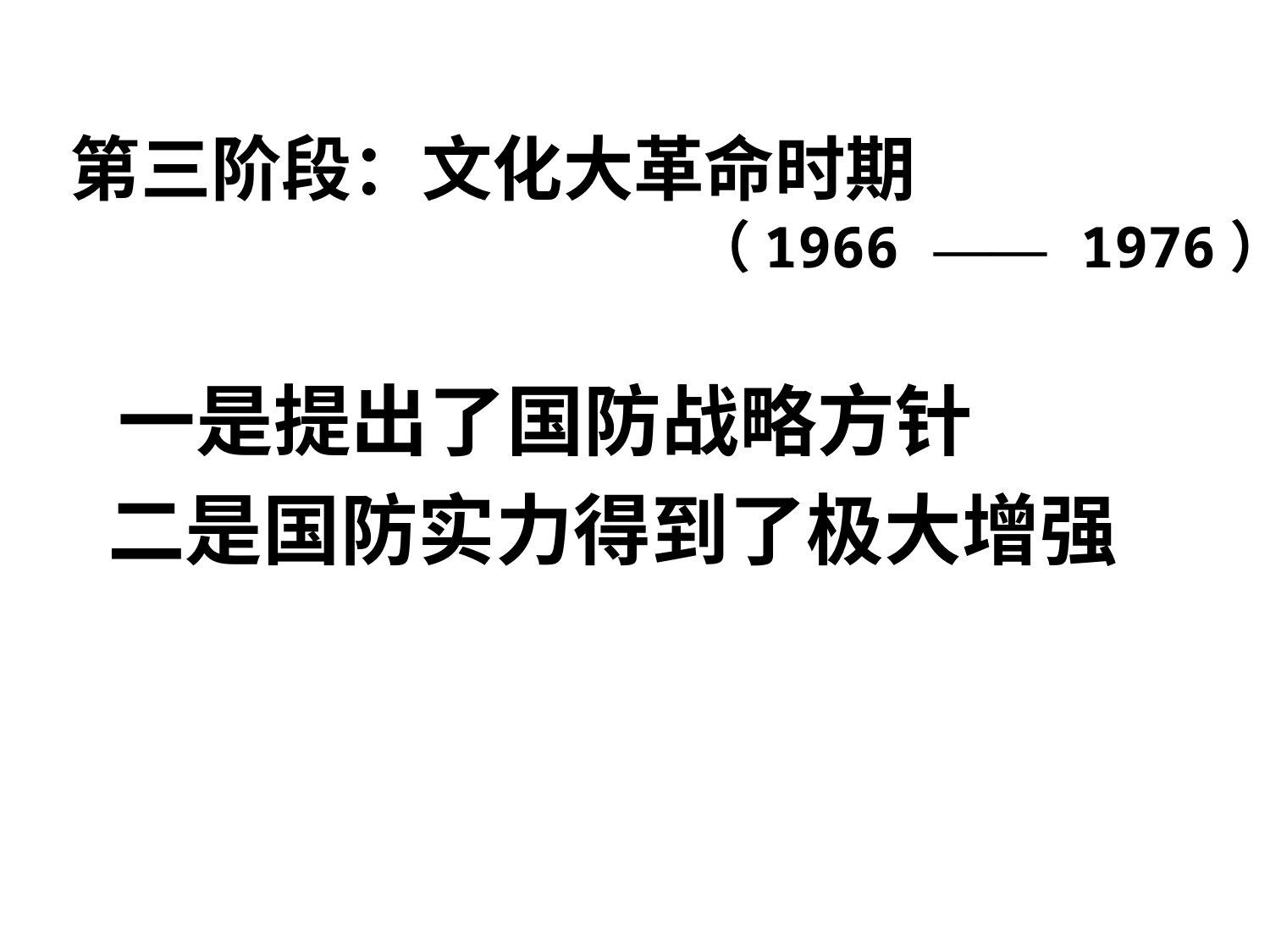

第三阶段：文化大革命时期
（1966 —— 1976）
一是提出了国防战略方针

二是国防实力得到了极大增强